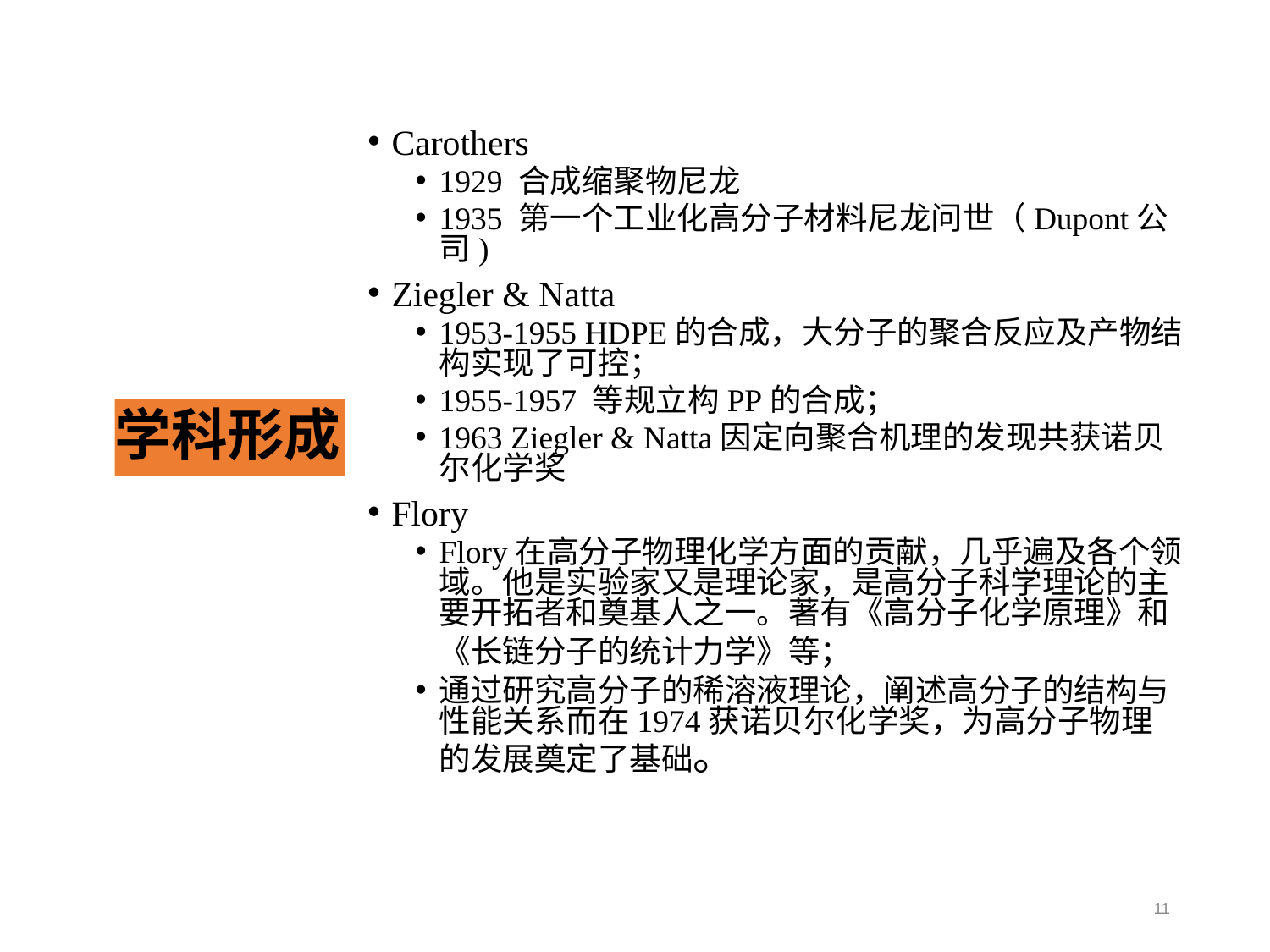

Carothers
1929 合成缩聚物尼龙
1935 第一个工业化高分子材料尼龙问世（Dupont公司)
Ziegler & Natta
1953-1955 HDPE的合成，大分子的聚合反应及产物结构实现了可控；
1955-1957 等规立构PP的合成；
1963 Ziegler & Natta因定向聚合机理的发现共获诺贝尔化学奖
Flory
Flory在高分子物理化学方面的贡献，几乎遍及各个领域。他是实验家又是理论家，是高分子科学理论的主要开拓者和奠基人之一。著有《高分子化学原理》和《长链分子的统计力学》等；
通过研究高分子的稀溶液理论，阐述高分子的结构与性能关系而在1974获诺贝尔化学奖，为高分子物理的发展奠定了基础。
# 学科形成
11